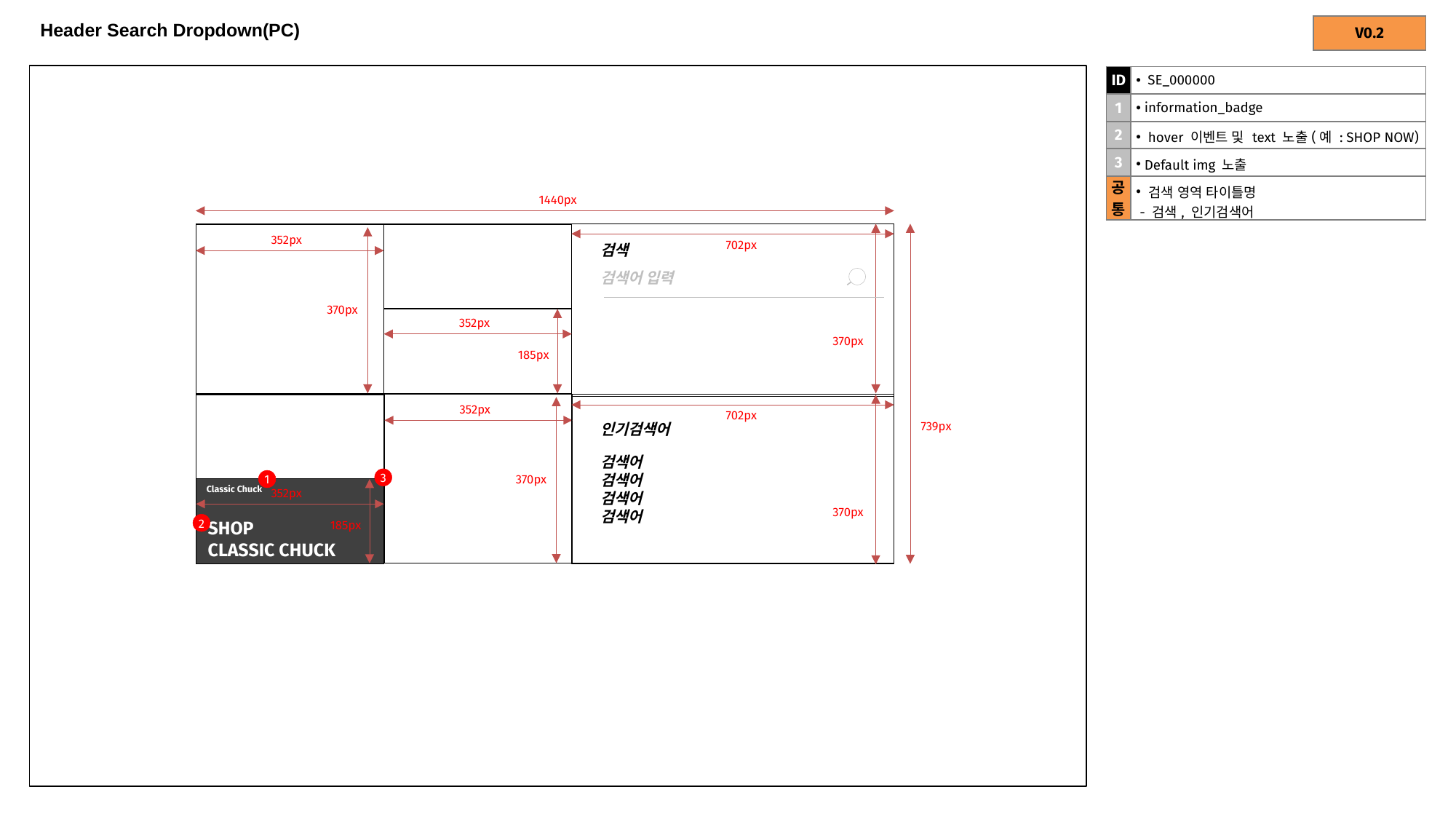

# Header Search Dropdown(PC)
| V0.2 |
| --- |

| ID | SE\_000000 |
| --- | --- |
| 1 | information\_badge |
| 2 | hover 이벤트 및 text 노출(예 : SHOP NOW) |
| 3 | Default img 노출 |
| 공통 | 검색 영역 타이틀명 - 검색, 인기검색어 |
1440px

352px
702px
검색
검색어 입력

370px

352px
370px
185px

352px
702px
739px
인기검색어
검색어
검색어
검색어
검색어
370px
3
1

Classic Chuck
352px
370px
185px
2
SHOP
CLASSIC CHUCK